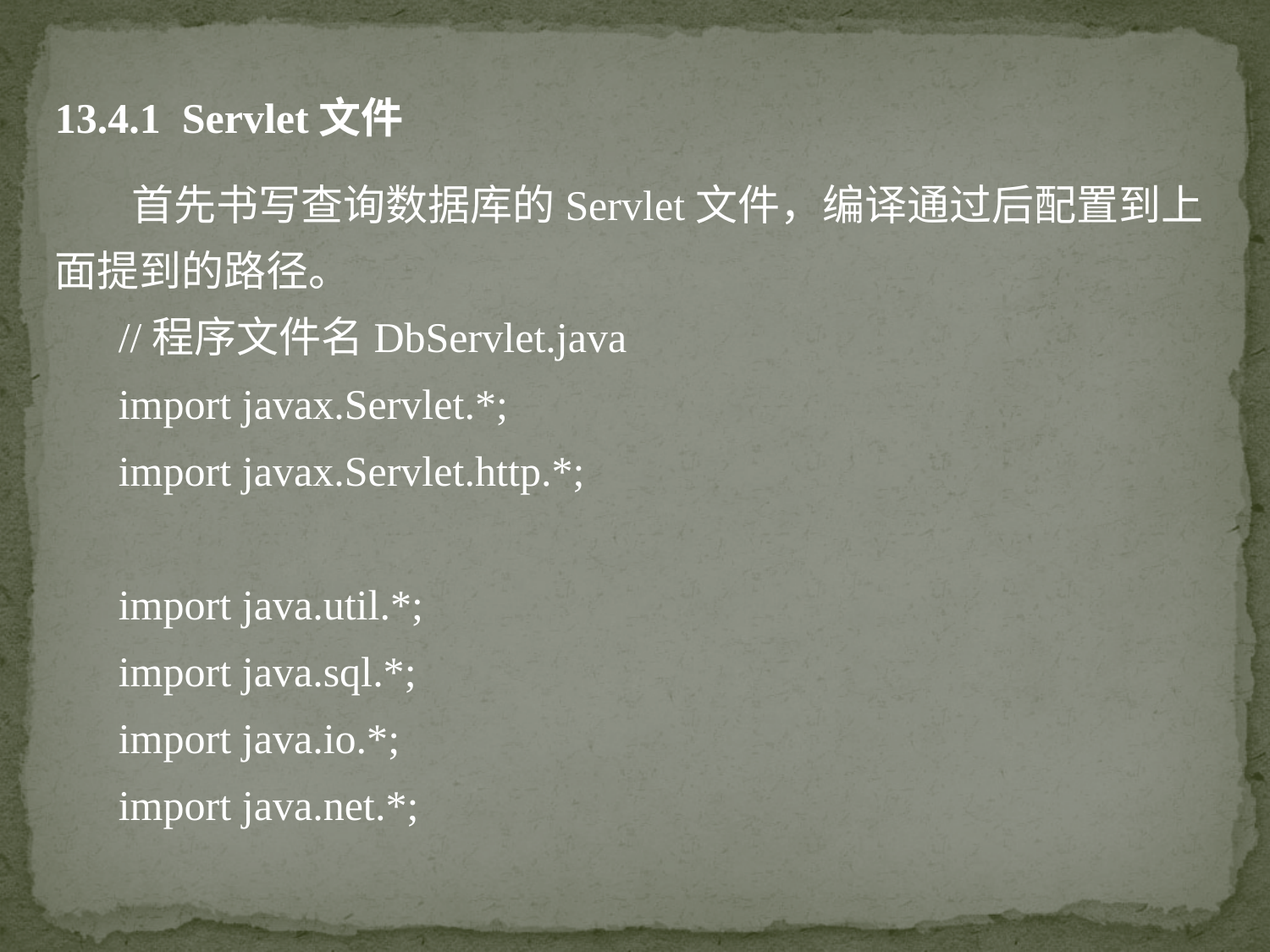

13.4.1  Servlet文件
       首先书写查询数据库的Servlet文件，编译通过后配置到上面提到的路径。
//程序文件名DbServlet.java
import javax.Servlet.*;
import javax.Servlet.http.*;

import java.util.*;
import java.sql.*;
import java.io.*;
import java.net.*;